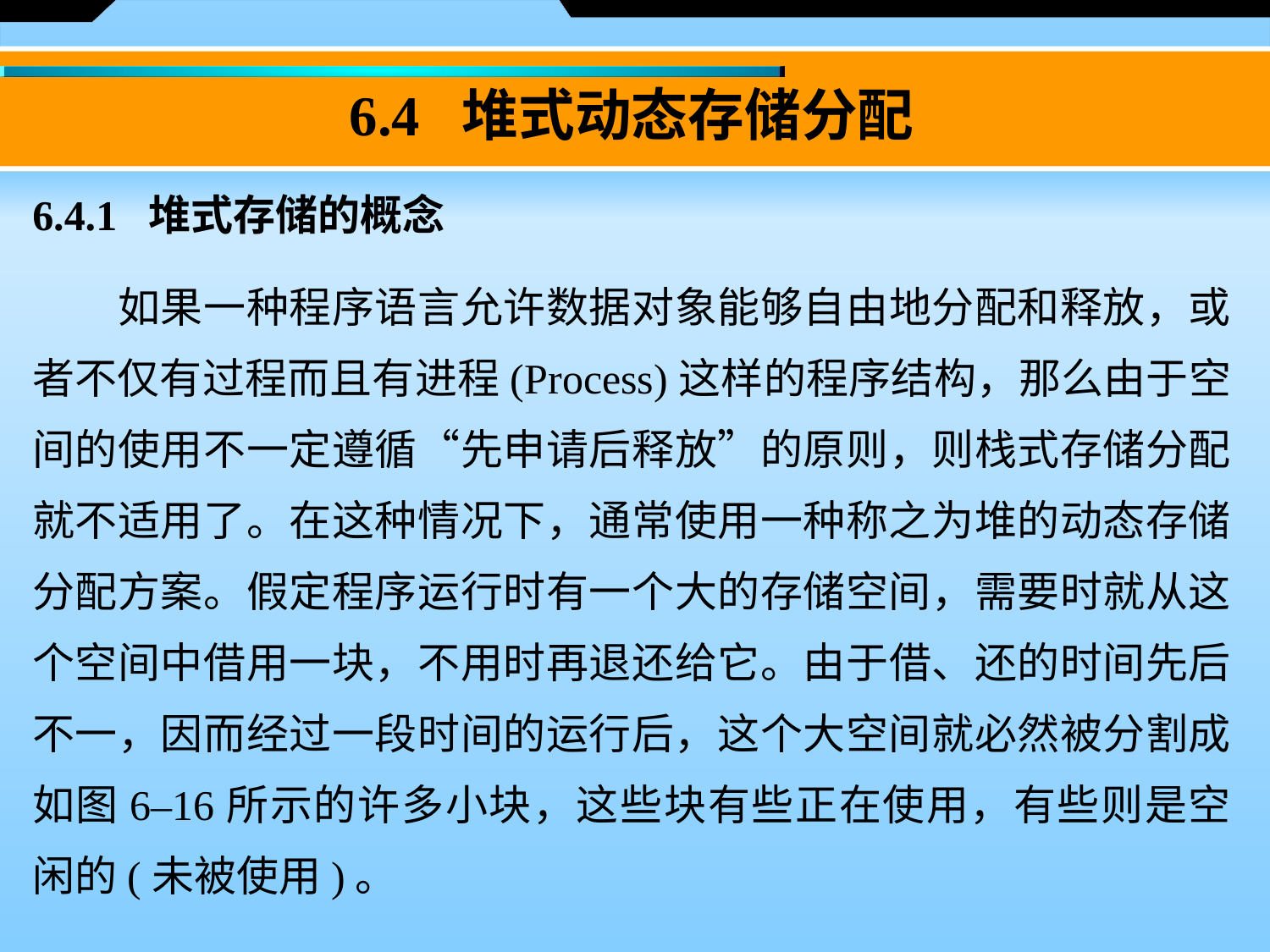

6.4  堆式动态存储分配
6.4.1  堆式存储的概念
　　如果一种程序语言允许数据对象能够自由地分配和释放，或者不仅有过程而且有进程(Process)这样的程序结构，那么由于空间的使用不一定遵循“先申请后释放”的原则，则栈式存储分配就不适用了。在这种情况下，通常使用一种称之为堆的动态存储分配方案。假定程序运行时有一个大的存储空间，需要时就从这个空间中借用一块，不用时再退还给它。由于借、还的时间先后不一，因而经过一段时间的运行后，这个大空间就必然被分割成如图6–16所示的许多小块，这些块有些正在使用，有些则是空闲的(未被使用)。